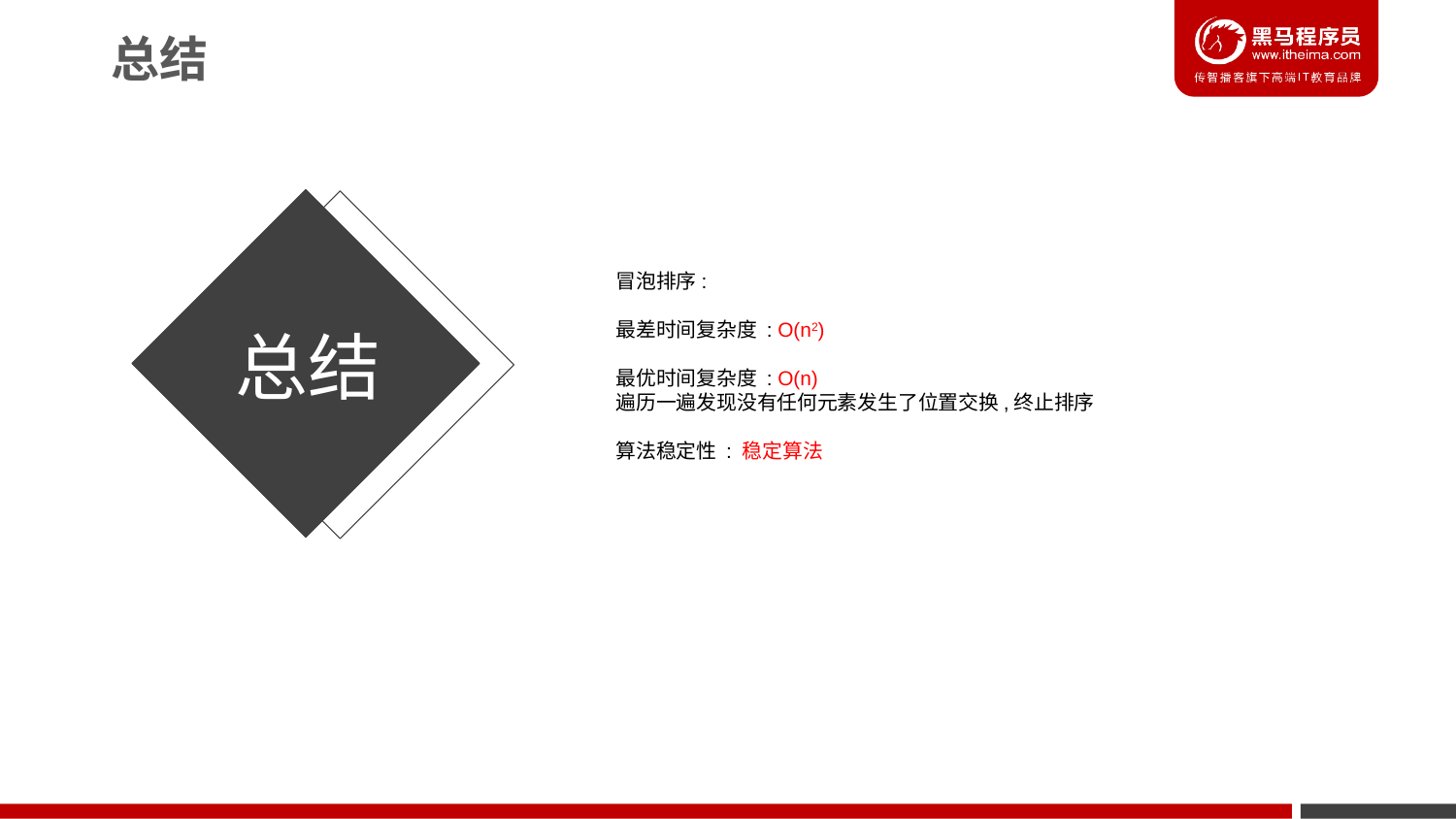

总结

冒泡排序:

最差时间复杂度 : O(n2)

最优时间复杂度 : O(n)
遍历一遍发现没有任何元素发生了位置交换,终止排序

算法稳定性 : 稳定算法
总结